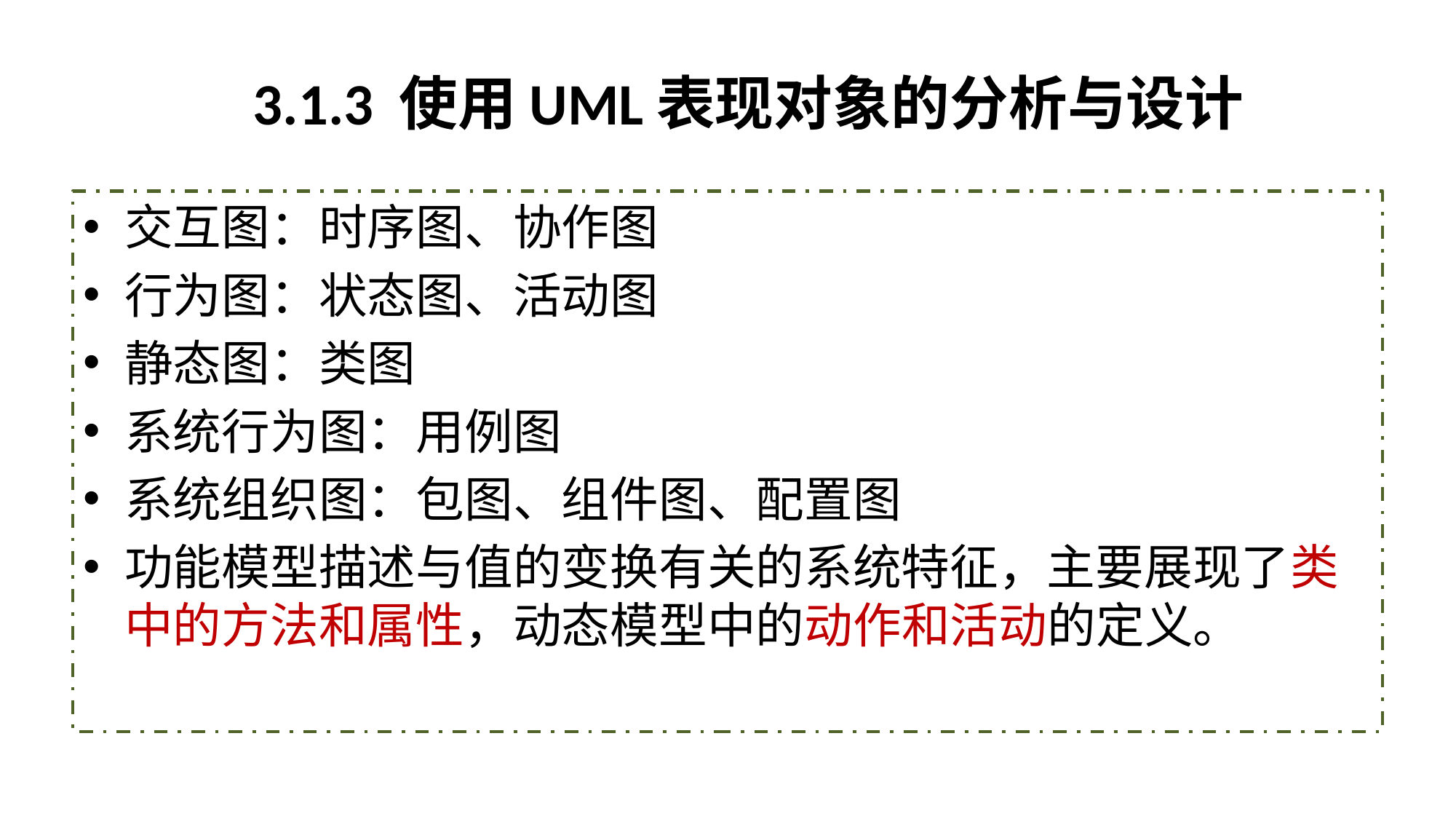

# 3.1.3 使用UML表现对象的分析与设计
交互图：时序图、协作图
行为图：状态图、活动图
静态图：类图
系统行为图：用例图
系统组织图：包图、组件图、配置图
功能模型描述与值的变换有关的系统特征，主要展现了类中的方法和属性，动态模型中的动作和活动的定义。